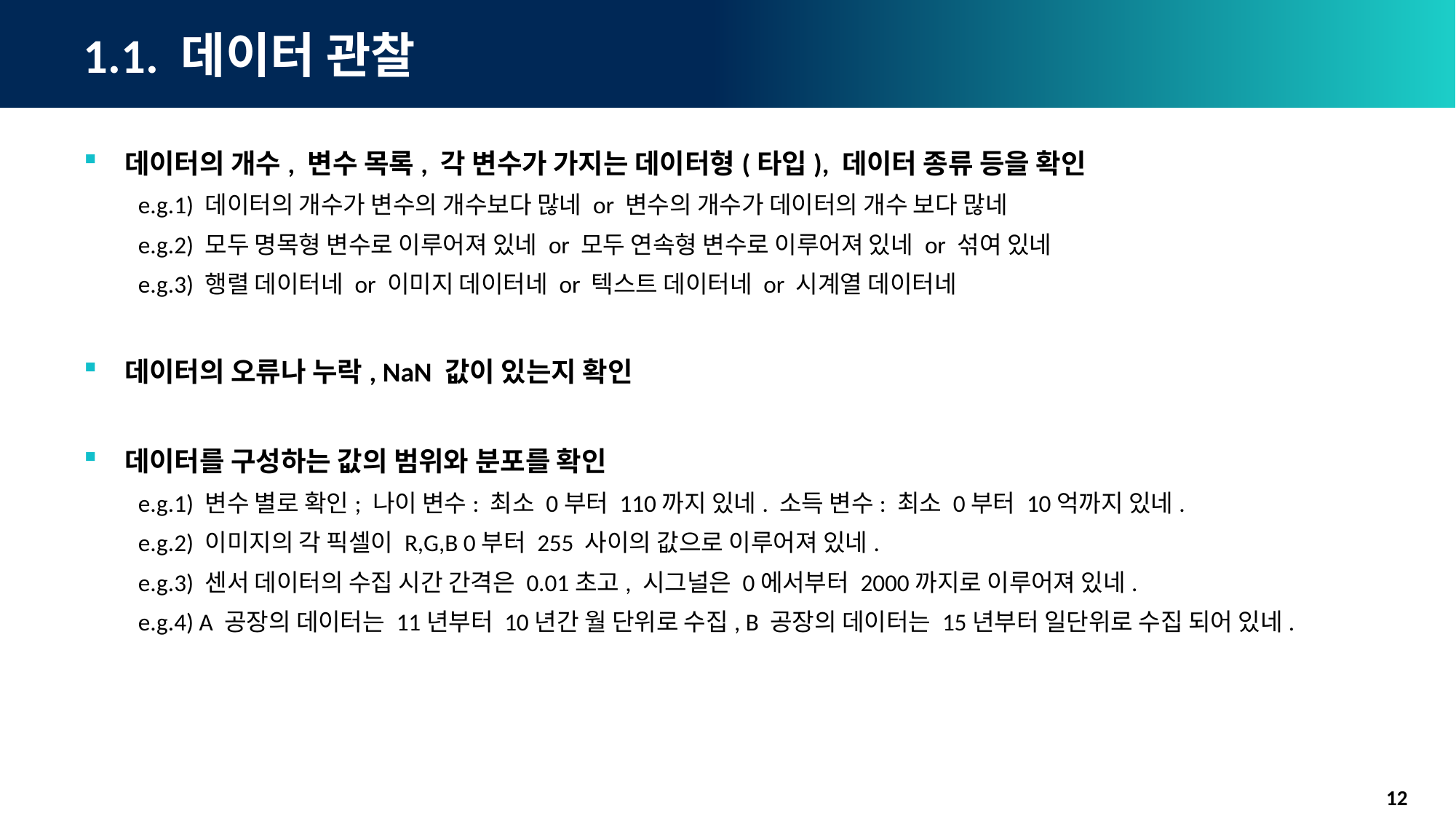

# 1.1. 데이터 관찰
데이터의 개수, 변수 목록, 각 변수가 가지는 데이터형(타입), 데이터 종류 등을 확인
e.g.1) 데이터의 개수가 변수의 개수보다 많네 or 변수의 개수가 데이터의 개수 보다 많네
e.g.2) 모두 명목형 변수로 이루어져 있네 or 모두 연속형 변수로 이루어져 있네 or 섞여 있네
e.g.3) 행렬 데이터네 or 이미지 데이터네 or 텍스트 데이터네 or 시계열 데이터네

데이터의 오류나 누락, NaN 값이 있는지 확인

데이터를 구성하는 값의 범위와 분포를 확인
e.g.1) 변수 별로 확인; 나이 변수: 최소 0부터 110까지 있네. 소득 변수: 최소 0부터 10억까지 있네.
e.g.2) 이미지의 각 픽셀이 R,G,B 0부터 255 사이의 값으로 이루어져 있네.
e.g.3) 센서 데이터의 수집 시간 간격은 0.01초고, 시그널은 0에서부터 2000까지로 이루어져 있네.
e.g.4) A 공장의 데이터는 11년부터 10년간 월 단위로 수집, B 공장의 데이터는 15년부터 일단위로 수집 되어 있네.
12